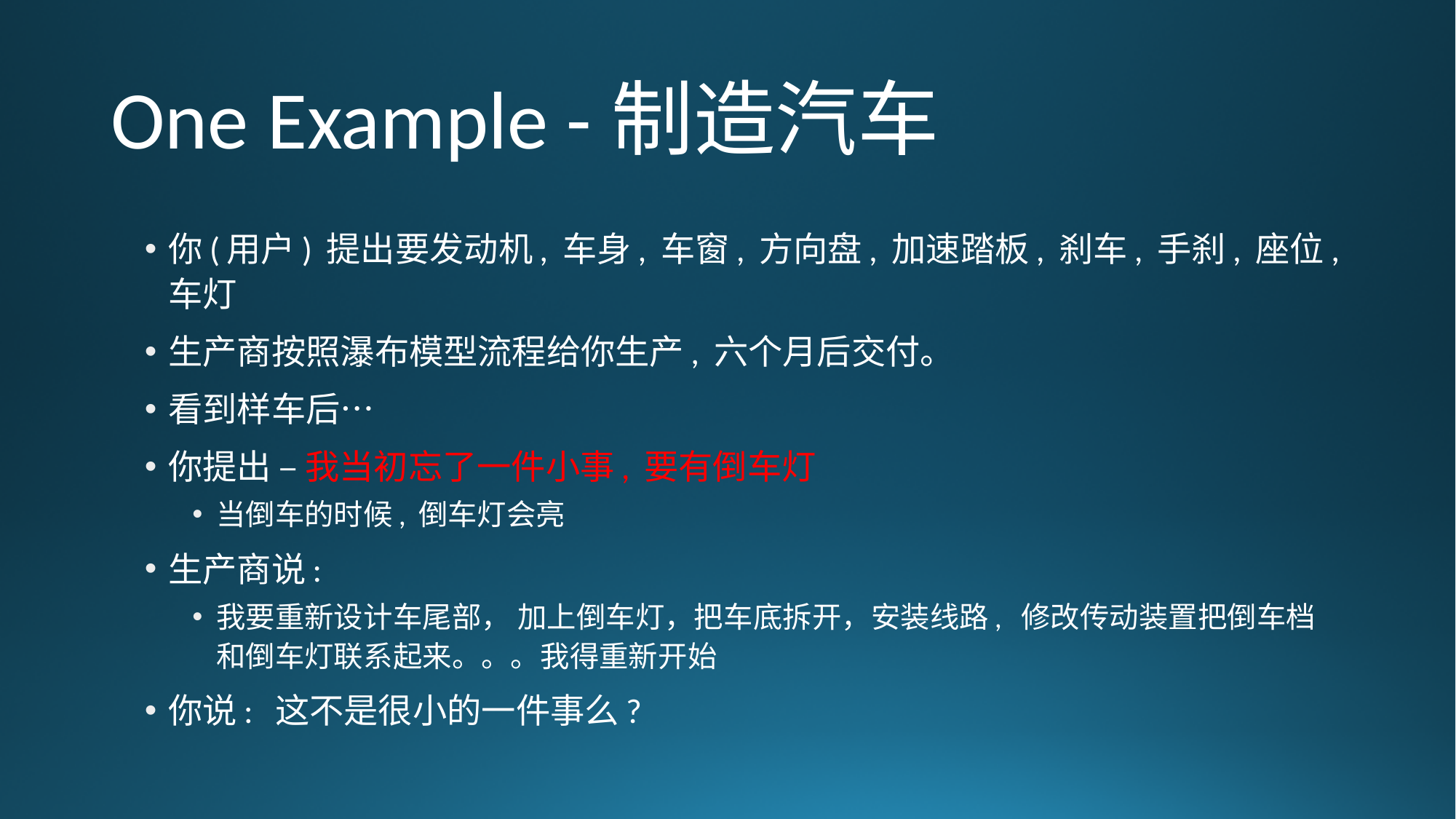

# One Example -制造汽车
你(用户) 提出要发动机, 车身, 车窗, 方向盘, 加速踏板, 刹车, 手刹, 座位, 车灯
生产商按照瀑布模型流程给你生产, 六个月后交付。
看到样车后…
你提出 – 我当初忘了一件小事, 要有倒车灯
当倒车的时候, 倒车灯会亮
生产商说:
我要重新设计车尾部， 加上倒车灯，把车底拆开，安装线路,  修改传动装置把倒车档和倒车灯联系起来。。。我得重新开始
你说:  这不是很小的一件事么?